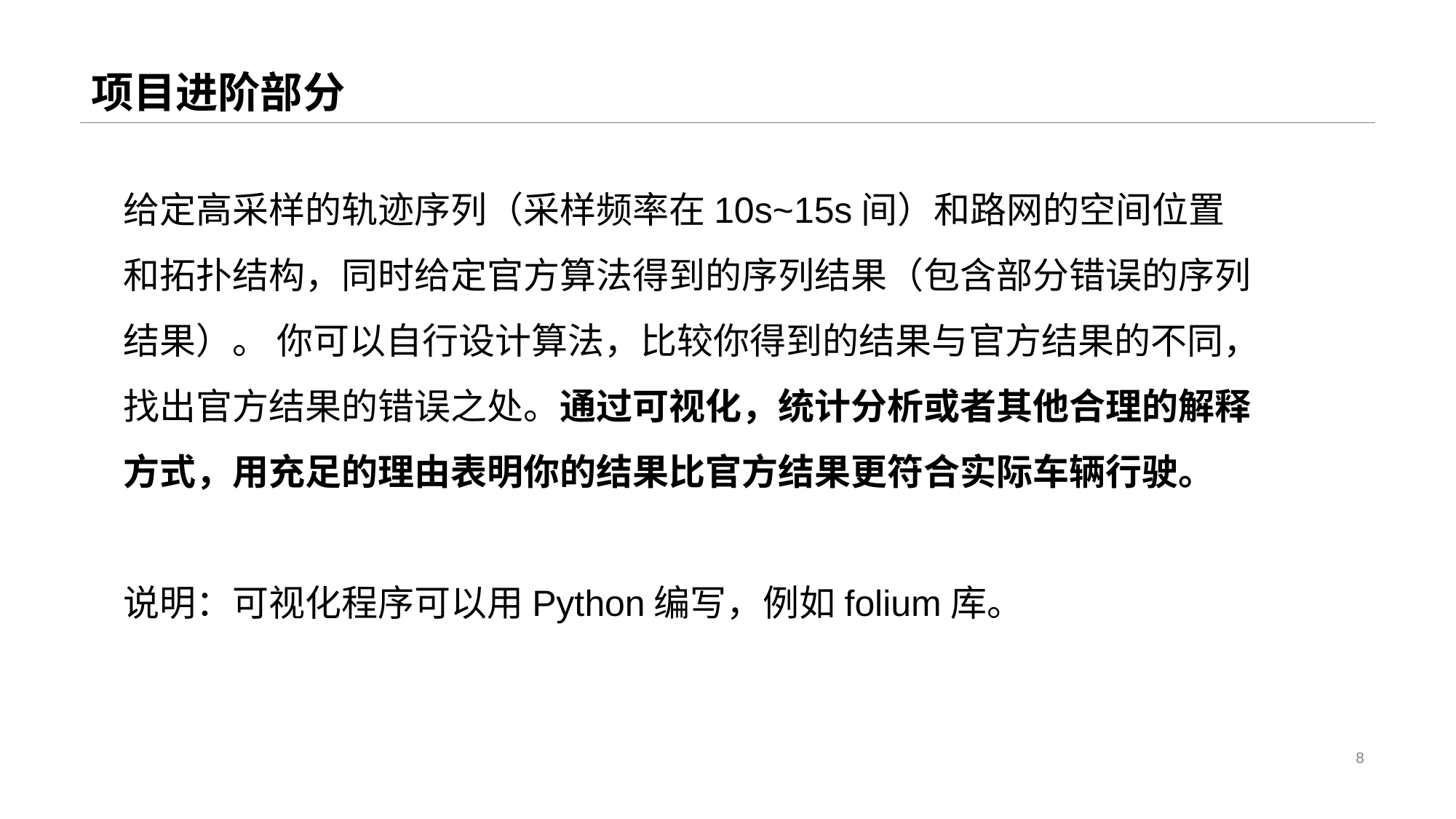

# 项目进阶部分
给定高采样的轨迹序列（采样频率在10s~15s间）和路网的空间位置和拓扑结构，同时给定官方算法得到的序列结果（包含部分错误的序列结果）。 你可以自行设计算法，比较你得到的结果与官方结果的不同，找出官方结果的错误之处。通过可视化，统计分析或者其他合理的解释方式，用充足的理由表明你的结果比官方结果更符合实际车辆行驶。

说明：可视化程序可以用Python编写，例如folium库。

8